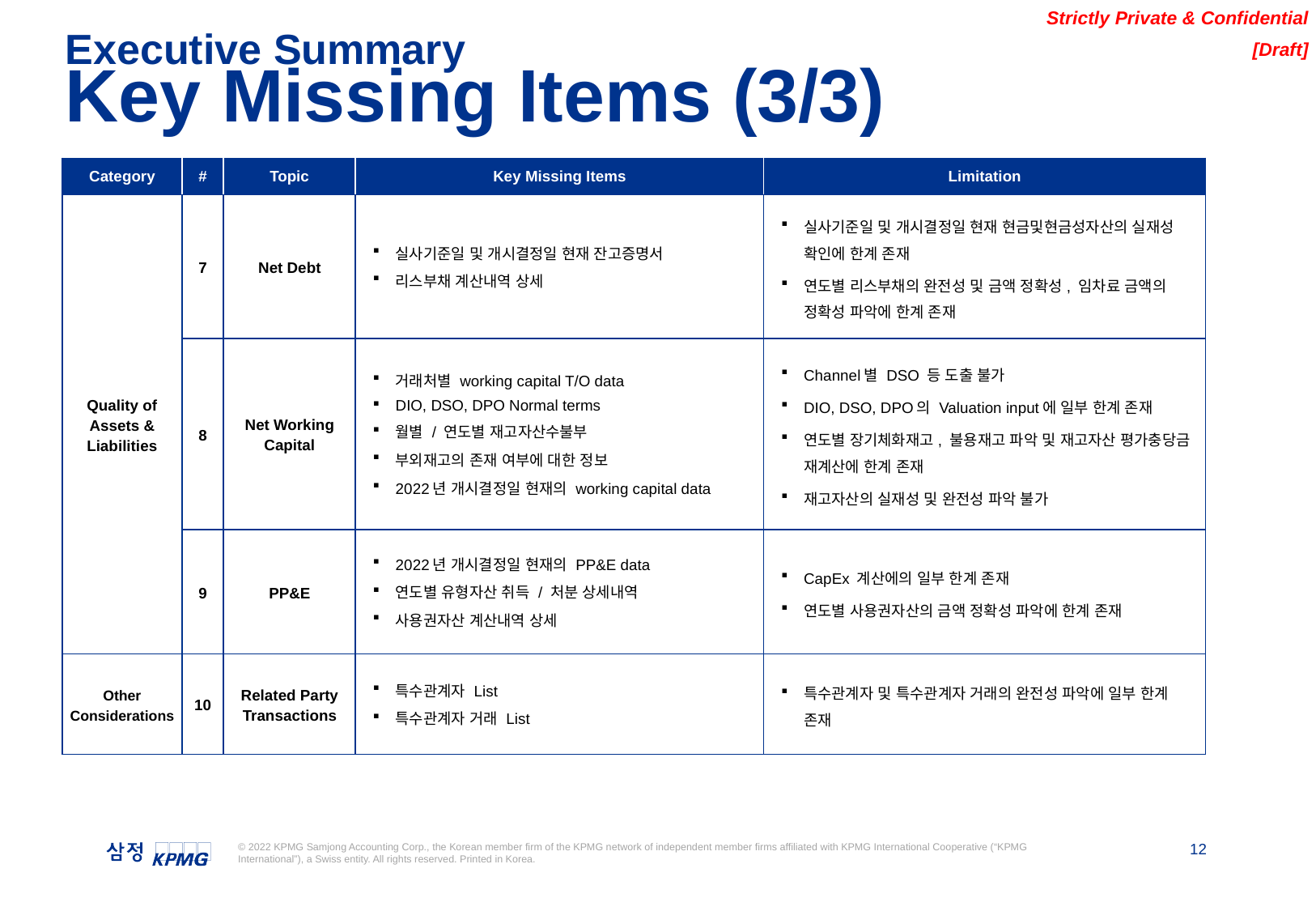

Executive Summary
Key Missing Items (3/3)
| Category | # | Topic | Key Missing Items | Limitation |
| --- | --- | --- | --- | --- |
| Quality of Assets & Liabilities | 7 | Net Debt | 실사기준일 및 개시결정일 현재 잔고증명서 리스부채 계산내역 상세 | 실사기준일 및 개시결정일 현재 현금및현금성자산의 실재성 확인에 한계 존재 연도별 리스부채의 완전성 및 금액 정확성, 임차료 금액의 정확성 파악에 한계 존재 |
|  | 8 | Net Working Capital | 거래처별 working capital T/O data DIO, DSO, DPO Normal terms 월별 / 연도별 재고자산수불부 부외재고의 존재 여부에 대한 정보 2022년 개시결정일 현재의 working capital data | Channel별 DSO 등 도출 불가 DIO, DSO, DPO의 Valuation input에 일부 한계 존재 연도별 장기체화재고, 불용재고 파악 및 재고자산 평가충당금 재계산에 한계 존재 재고자산의 실재성 및 완전성 파악 불가 |
| Quality of Assets & Liabilities | 9 | PP&E | 2022년 개시결정일 현재의 PP&E data 연도별 유형자산 취득 / 처분 상세내역 사용권자산 계산내역 상세 | CapEx 계산에의 일부 한계 존재 연도별 사용권자산의 금액 정확성 파악에 한계 존재 |
| Other Considerations | 10 | Related Party Transactions | 특수관계자 List 특수관계자 거래 List | 특수관계자 및 특수관계자 거래의 완전성 파악에 일부 한계 존재 |